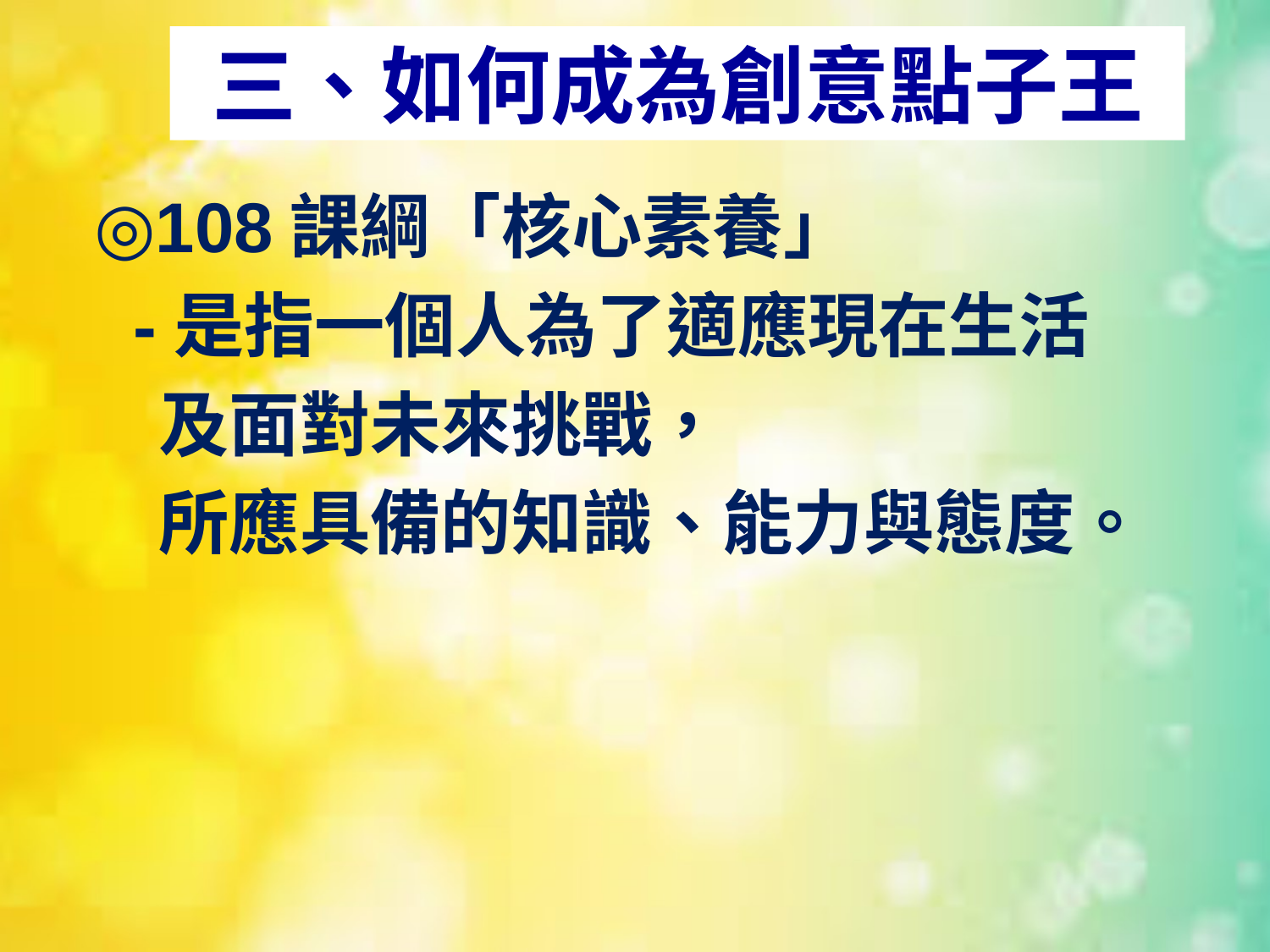

三、如何成為創意點子王
◎108課綱「核心素養」
  -是指一個人為了適應現在生活
   及面對未來挑戰，
   所應具備的知識、能力與態度。